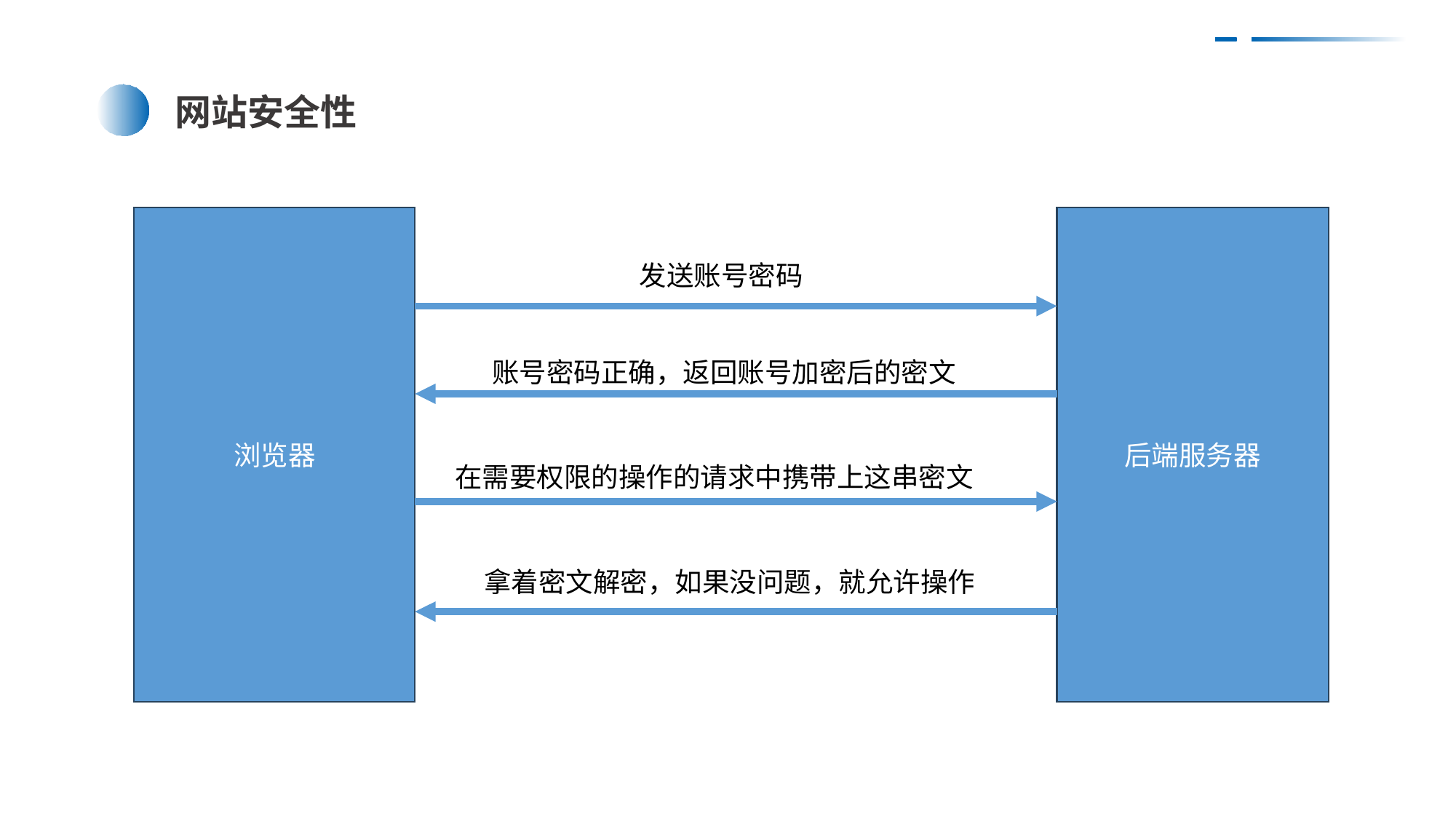

网站安全性
浏览器
后端服务器
发送账号密码
账号密码正确，返回账号加密后的密文
在需要权限的操作的请求中携带上这串密文
拿着密文解密，如果没问题，就允许操作